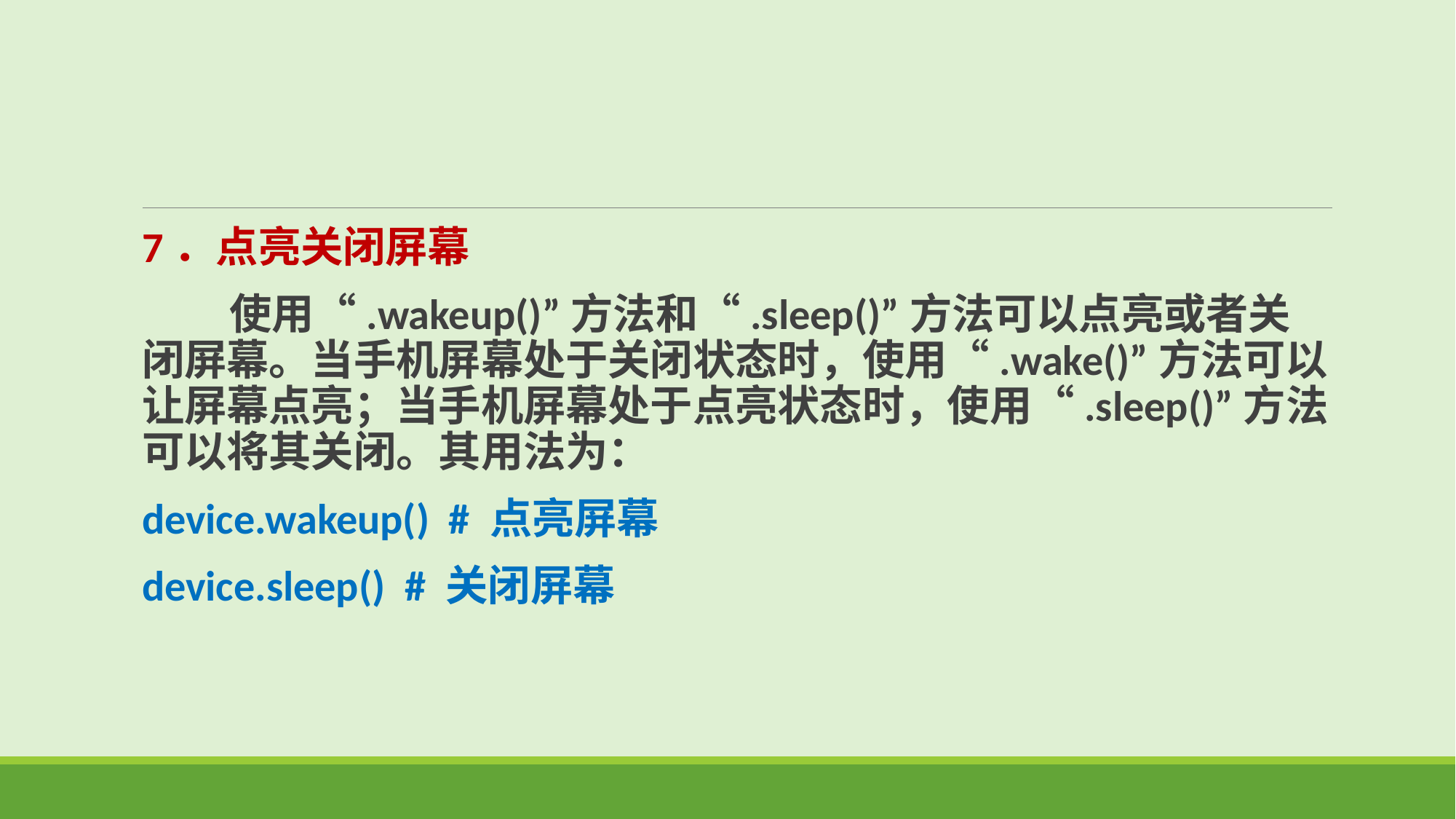

7．点亮关闭屏幕
        使用“.wakeup()”方法和“.sleep()”方法可以点亮或者关闭屏幕。当手机屏幕处于关闭状态时，使用“.wake()”方法可以让屏幕点亮；当手机屏幕处于点亮状态时，使用“.sleep()”方法可以将其关闭。其用法为：
device.wakeup()  # 点亮屏幕
device.sleep()  # 关闭屏幕